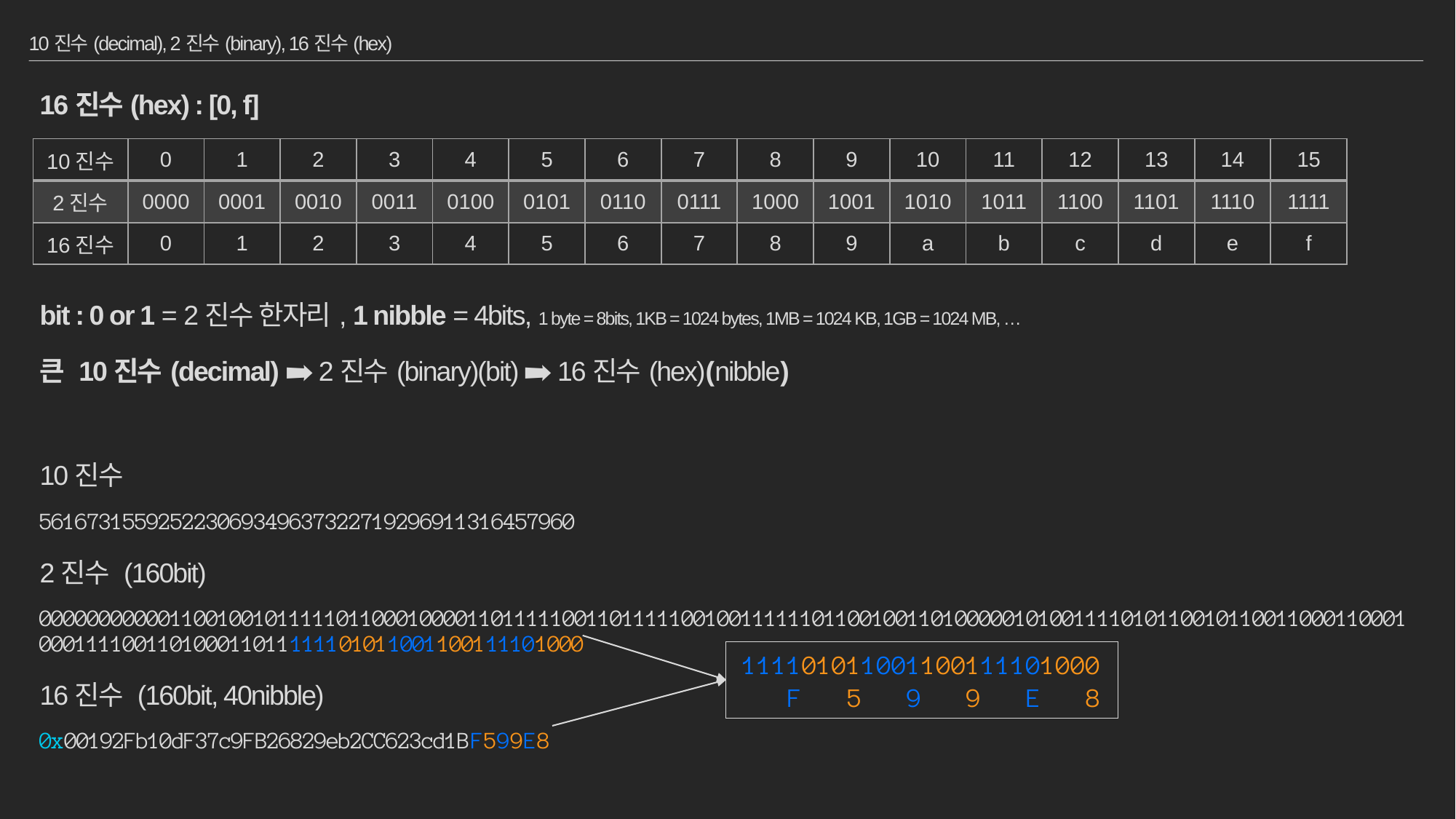

# 10진수(decimal), 2진수(binary), 16진수(hex)
16진수(hex) : [0, f]
| 10진수 | 0 | 1 | 2 | 3 | 4 | 5 | 6 | 7 | 8 | 9 | 10 | 11 | 12 | 13 | 14 | 15 |
| --- | --- | --- | --- | --- | --- | --- | --- | --- | --- | --- | --- | --- | --- | --- | --- | --- |
| 2진수 | 0000 | 0001 | 0010 | 0011 | 0100 | 0101 | 0110 | 0111 | 1000 | 1001 | 1010 | 1011 | 1100 | 1101 | 1110 | 1111 |
| 16진수 | 0 | 1 | 2 | 3 | 4 | 5 | 6 | 7 | 8 | 9 | a | b | c | d | e | f |
bit : 0 or 1 = 2진수 한자리, 1 nibble = 4bits, 1 byte = 8bits, 1KB = 1024 bytes, 1MB = 1024 KB, 1GB = 1024 MB, …
큰 10진수(decimal) ➡ 2진수(binary)(bit) ➡ 16진수(hex)(nibble)

10진수
561673155925223069349637322719296911316457960
2진수 (160bit)
0000000000011001001011111011000100001101111100110111110010011111101100100110100000101001111010110010110011000110001000111100110100011011111101011001100111101000
16진수 (160bit, 40nibble)
0x00192Fb10dF37c9FB26829eb2CC623cd1BF599E8

111101011001100111101000
   F   5   9   9   E   8